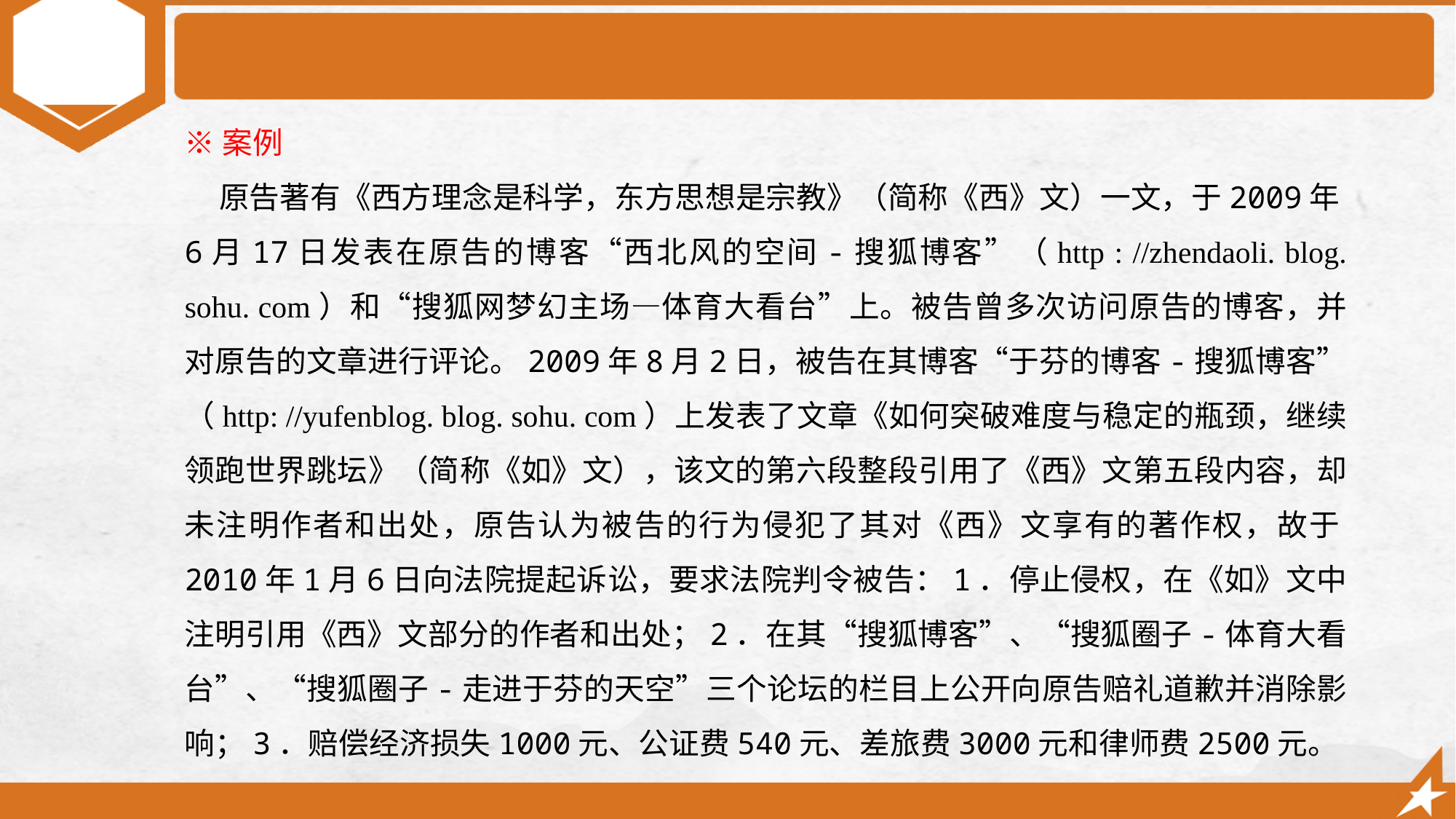

※案例
    原告著有《西方理念是科学，东方思想是宗教》（简称《西》文）一文，于2009年6月17日发表在原告的博客“西北风的空间-搜狐博客”（http : //zhendaoli. blog. sohu. com）和“搜狐网梦幻主场—体育大看台”上。被告曾多次访问原告的博客，并对原告的文章进行评论。2009年8月2日，被告在其博客“于芬的博客-搜狐博客”（http: //yufenblog. blog. sohu. com）上发表了文章《如何突破难度与稳定的瓶颈，继续领跑世界跳坛》（简称《如》文），该文的第六段整段引用了《西》文第五段内容，却未注明作者和出处，原告认为被告的行为侵犯了其对《西》文享有的著作权，故于2010年1月6日向法院提起诉讼，要求法院判令被告：1．停止侵权，在《如》文中注明引用《西》文部分的作者和出处；2．在其“搜狐博客”、“搜狐圈子-体育大看台”、“搜狐圈子-走进于芬的天空”三个论坛的栏目上公开向原告赔礼道歉并消除影响；3．赔偿经济损失1000元、公证费540元、差旅费3000元和律师费2500元。